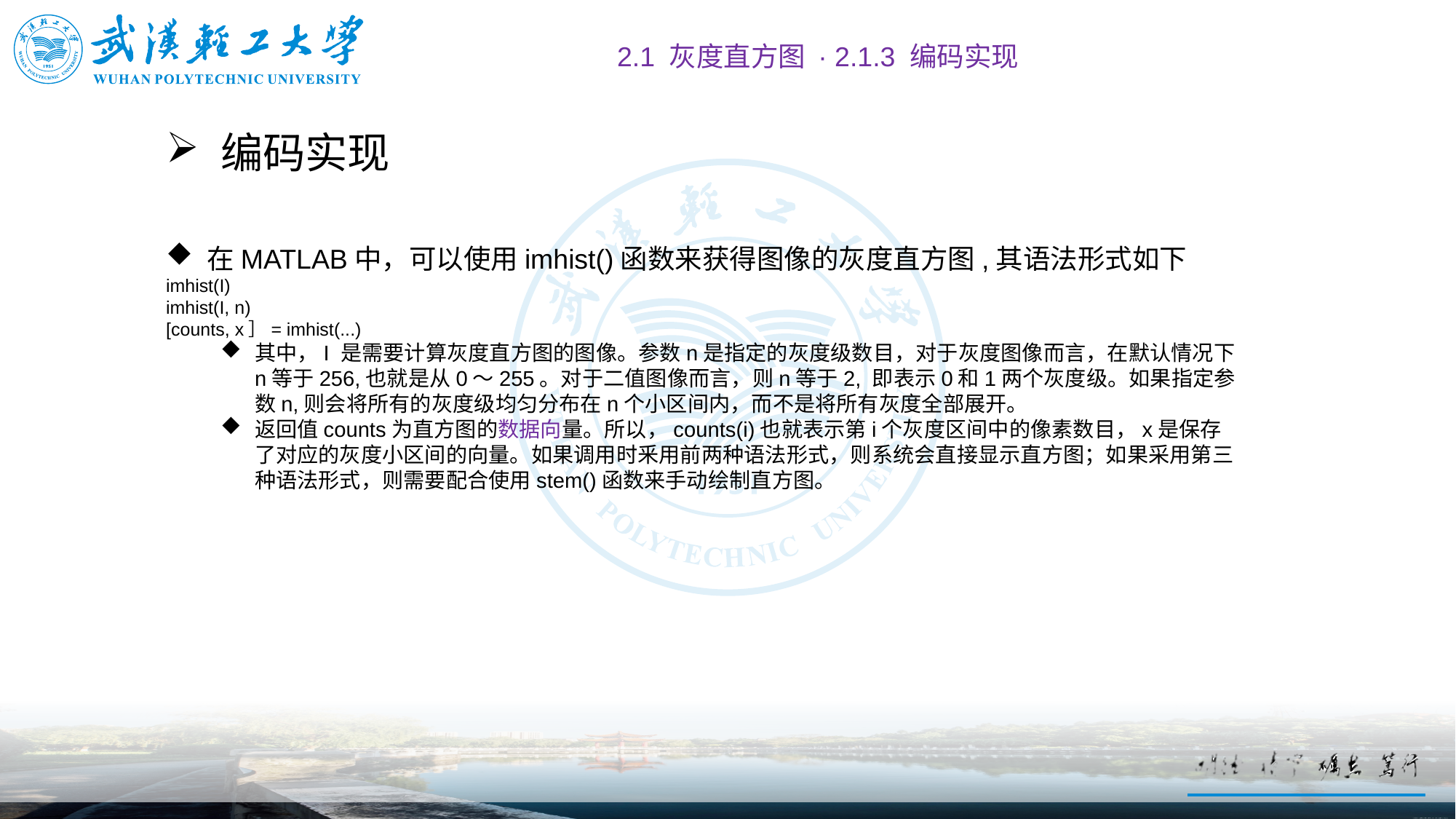

2.1 灰度直方图 · 2.1.3 编码实现
# 编码实现

在MATLAB中，可以使用imhist()函数来获得图像的灰度直方图,其语法形式如下
imhist(I)
imhist(I, n)
[counts, x］= imhist(...)
其中，I 是需要计算灰度直方图的图像。参数n是指定的灰度级数目，对于灰度图像而言，在默认情况下n等于256,也就是从0〜255。对于二值图像而言，则n等于2, 即表示0和1两个灰度级。如果指定参数n,则会将所有的灰度级均匀分布在n个小区间内，而不是将所有灰度全部展开。
返回值counts为直方图的数据向量。所以，counts(i)也就表示第i个灰度区间中的像素数目，x是保存了对应的灰度小区间的向量。如果调用时釆用前两种语法形式，则系统会直接显示直方图；如果采用第三种语法形式，则需要配合使用stem()函数来手动绘制直方图。